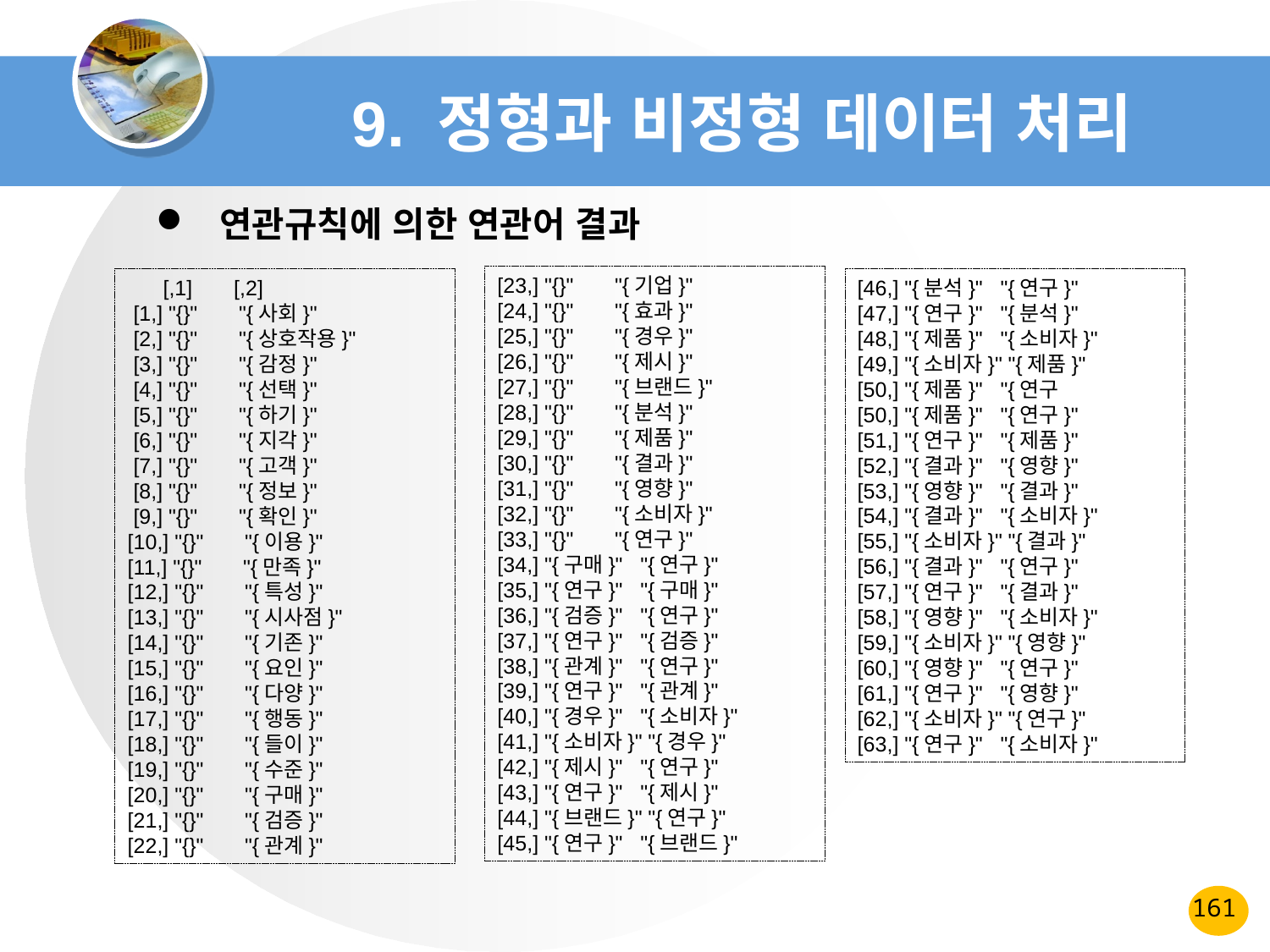

# 9. 정형과 비정형 데이터 처리
연관규칙에 의한 연관어 결과
[23,] "{}"       "{기업}"
[24,] "{}"       "{효과}"
[25,] "{}"       "{경우}"
[26,] "{}"       "{제시}"
[27,] "{}"       "{브랜드}"
[28,] "{}"       "{분석}"
[29,] "{}"       "{제품}"
[30,] "{}"       "{결과}"
[31,] "{}"       "{영향}"
[32,] "{}"       "{소비자}"
[33,] "{}"       "{연구}"
[34,] "{구매}"   "{연구}"
[35,] "{연구}"   "{구매}"
[36,] "{검증}"   "{연구}"
[37,] "{연구}"   "{검증}"
[38,] "{관계}"   "{연구}"
[39,] "{연구}"   "{관계}"
[40,] "{경우}"   "{소비자}"
[41,] "{소비자}" "{경우}"
[42,] "{제시}"   "{연구}"
[43,] "{연구}"   "{제시}"
[44,] "{브랜드}" "{연구}"
[45,] "{연구}"   "{브랜드}"
[46,] "{분석}"   "{연구}"
[47,] "{연구}"   "{분석}"
[48,] "{제품}"   "{소비자}"
[49,] "{소비자}" "{제품}"
[50,] "{제품}"   "{연구
[50,] "{제품}"   "{연구}"
[51,] "{연구}"   "{제품}"
[52,] "{결과}"   "{영향}"
[53,] "{영향}"   "{결과}"
[54,] "{결과}"   "{소비자}"
[55,] "{소비자}" "{결과}"
[56,] "{결과}"   "{연구}"
[57,] "{연구}"   "{결과}"
[58,] "{영향}"   "{소비자}"
[59,] "{소비자}" "{영향}"
[60,] "{영향}"   "{연구}"
[61,] "{연구}"   "{영향}"
[62,] "{소비자}" "{연구}"
[63,] "{연구}"   "{소비자}"
      [,1]       [,2]
 [1,] "{}"       "{사회}"
 [2,] "{}"       "{상호작용}"
 [3,] "{}"       "{감정}"
 [4,] "{}"       "{선택}"
 [5,] "{}"       "{하기}"
 [6,] "{}"       "{지각}"
 [7,] "{}"       "{고객}"
 [8,] "{}"       "{정보}"
 [9,] "{}"       "{확인}"
[10,] "{}"       "{이용}"
[11,] "{}"       "{만족}"
[12,] "{}"       "{특성}"
[13,] "{}"       "{시사점}"
[14,] "{}"       "{기존}"
[15,] "{}"       "{요인}"
[16,] "{}"       "{다양}"
[17,] "{}"       "{행동}"
[18,] "{}"       "{들이}"
[19,] "{}"       "{수준}"
[20,] "{}"       "{구매}"
[21,] "{}"       "{검증}"
[22,] "{}"       "{관계}"
161